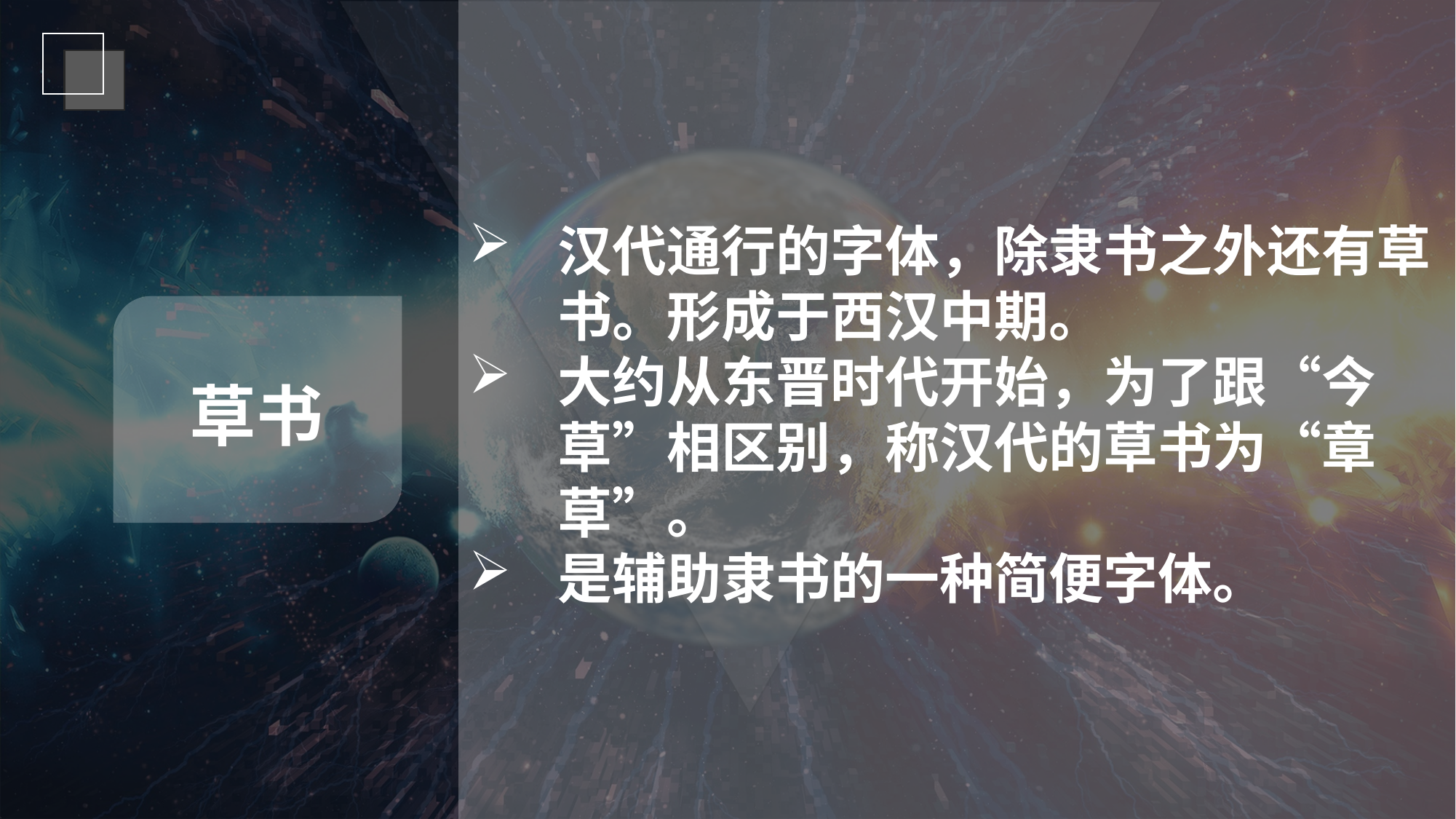

汉代通行的字体，除隶书之外还有草书。形成于西汉中期。
大约从东晋时代开始，为了跟“今草”相区别，称汉代的草书为“章草”。
是辅助隶书的一种简便字体。

草书